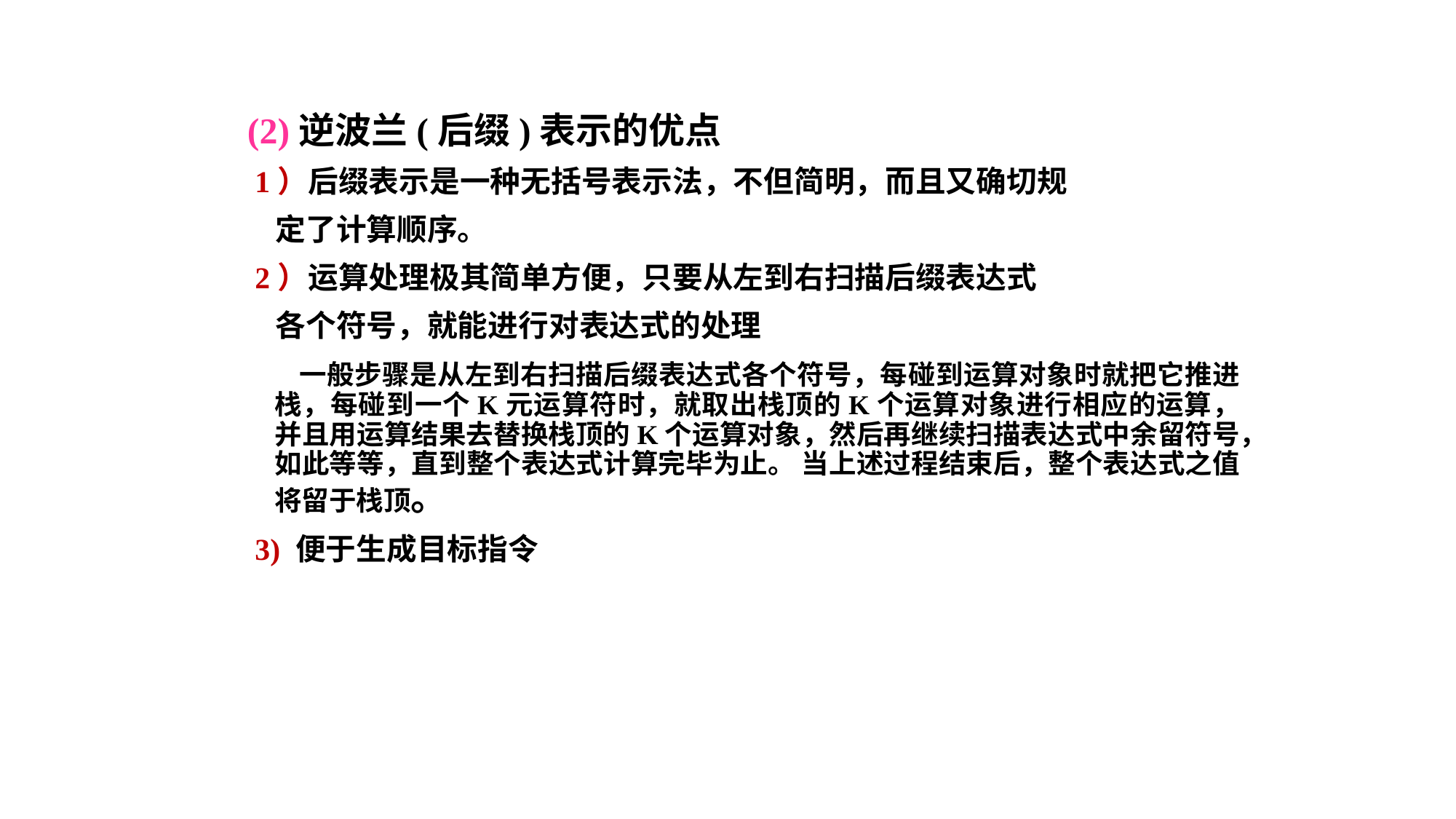

(2)逆波兰(后缀)表示的优点
 1）后缀表示是一种无括号表示法，不但简明，而且又确切规
   定了计算顺序。
 2）运算处理极其简单方便，只要从左到右扫描后缀表达式
   各个符号，就能进行对表达式的处理
      一般步骤是从左到右扫描后缀表达式各个符号，每碰到运算对象时就把它推进栈，每碰到一个K元运算符时，就取出栈顶的K个运算对象进行相应的运算，并且用运算结果去替换栈顶的K个运算对象，然后再继续扫描表达式中余留符号，如此等等，直到整个表达式计算完毕为止。 当上述过程结束后，整个表达式之值将留于栈顶。
 3) 便于生成目标指令